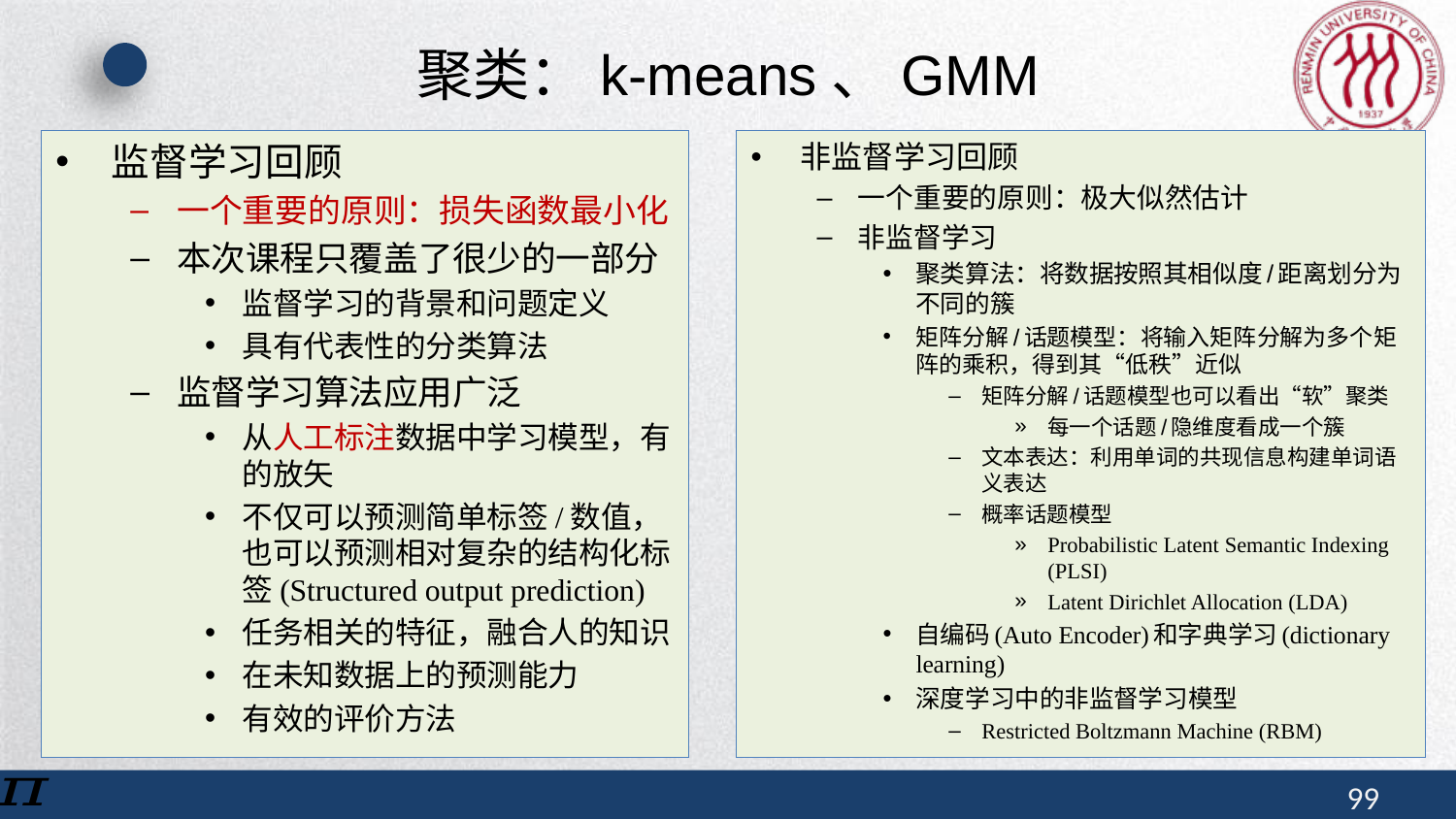

# 聚类：k-means、GMM
监督学习回顾
一个重要的原则：损失函数最小化
本次课程只覆盖了很少的一部分
监督学习的背景和问题定义
具有代表性的分类算法
监督学习算法应用广泛
从人工标注数据中学习模型，有的放矢
不仅可以预测简单标签/数值，也可以预测相对复杂的结构化标签(Structured output prediction)
任务相关的特征，融合人的知识
在未知数据上的预测能力
有效的评价方法

非监督学习回顾
一个重要的原则：极大似然估计
非监督学习
聚类算法：将数据按照其相似度/距离划分为不同的簇
矩阵分解/话题模型：将输入矩阵分解为多个矩阵的乘积，得到其“低秩”近似
矩阵分解/话题模型也可以看出“软”聚类
每一个话题/隐维度看成一个簇
文本表达：利用单词的共现信息构建单词语义表达
概率话题模型
Probabilistic Latent Semantic Indexing (PLSI)
Latent Dirichlet Allocation (LDA)
自编码(Auto Encoder)和字典学习(dictionary learning)
深度学习中的非监督学习模型
Restricted Boltzmann Machine (RBM)